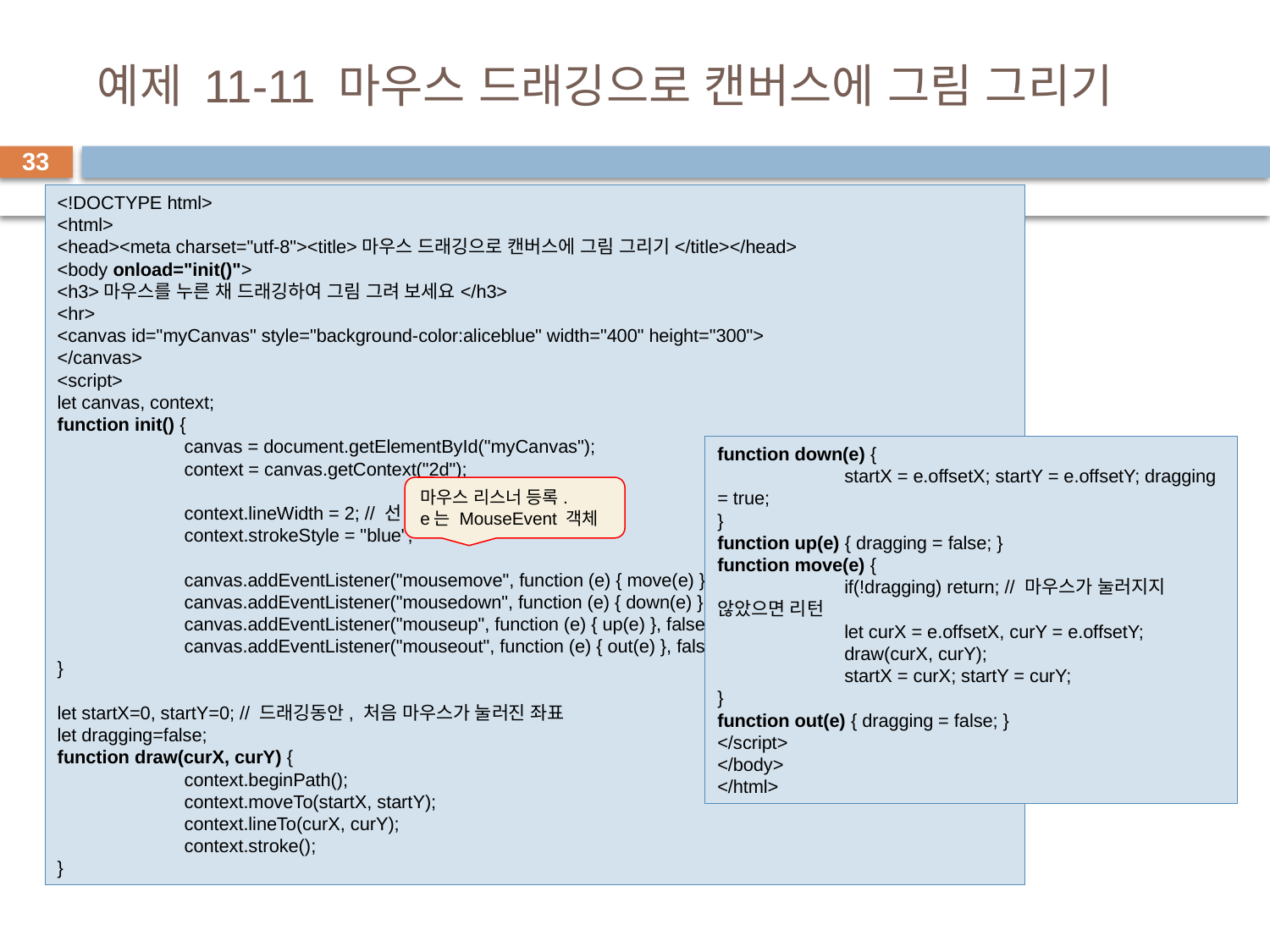

# 예제 11-11 마우스 드래깅으로 캔버스에 그림 그리기
33
<!DOCTYPE html>
<html>
<head><meta charset="utf-8"><title>마우스 드래깅으로 캔버스에 그림 그리기</title></head>
<body onload="init()">
<h3>마우스를 누른 채 드래깅하여 그림 그려 보세요</h3>
<hr>
<canvas id="myCanvas" style="background-color:aliceblue" width="400" height="300">
</canvas>
<script>
let canvas, context;
function init() {
	canvas = document.getElementById("myCanvas");
	context = canvas.getContext("2d");

	context.lineWidth = 2; // 선 굵기 2
	context.strokeStyle = "blue";

	canvas.addEventListener("mousemove", function (e) { move(e) }, false);
	canvas.addEventListener("mousedown", function (e) { down(e) }, false);
	canvas.addEventListener("mouseup", function (e) { up(e) }, false);
	canvas.addEventListener("mouseout", function (e) { out(e) }, false);
}

let startX=0, startY=0; // 드래깅동안, 처음 마우스가 눌러진 좌표
let dragging=false;
function draw(curX, curY) {
	context.beginPath();
	context.moveTo(startX, startY);
	context.lineTo(curX, curY);
	context.stroke();
}
function down(e) {
	startX = e.offsetX; startY = e.offsetY; dragging = true;
}
function up(e) { dragging = false; }
function move(e) {
	if(!dragging) return; // 마우스가 눌러지지 않았으면 리턴
	let curX = e.offsetX, curY = e.offsetY;
	draw(curX, curY);
	startX = curX; startY = curY;
}
function out(e) { dragging = false; }
</script>
</body>
</html>
마우스 리스너 등록.
e는 MouseEvent 객체